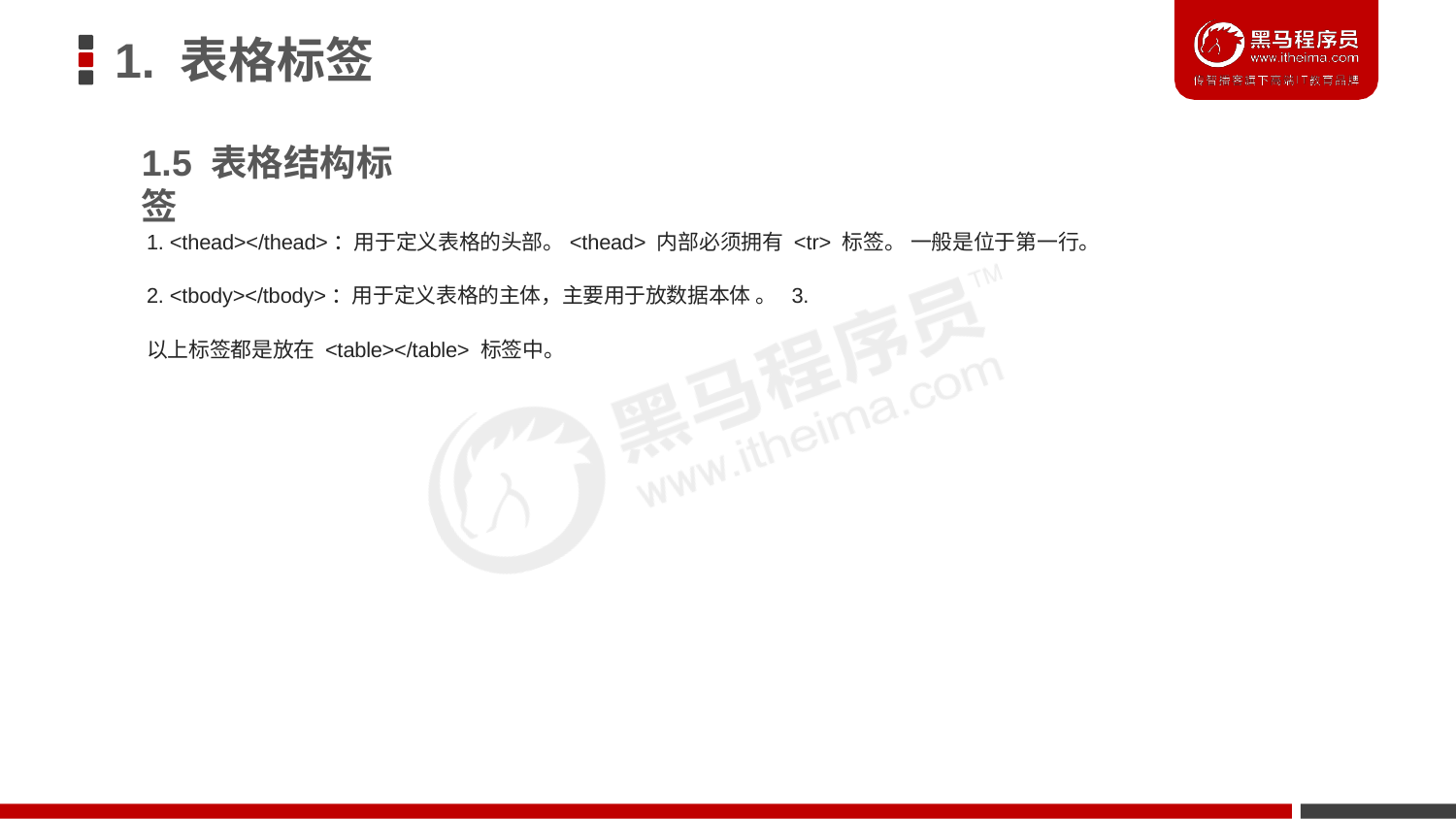

# 1. 表格标签
1.5 表格结构标签

1. <thead></thead>：用于定义表格的头部。<thead> 内部必须拥有 <tr> 标签。 一般是位于第一行。
2. <tbody></tbody>：用于定义表格的主体，主要用于放数据本体 。  3.  以上标签都是放在 <table></table> 标签中。